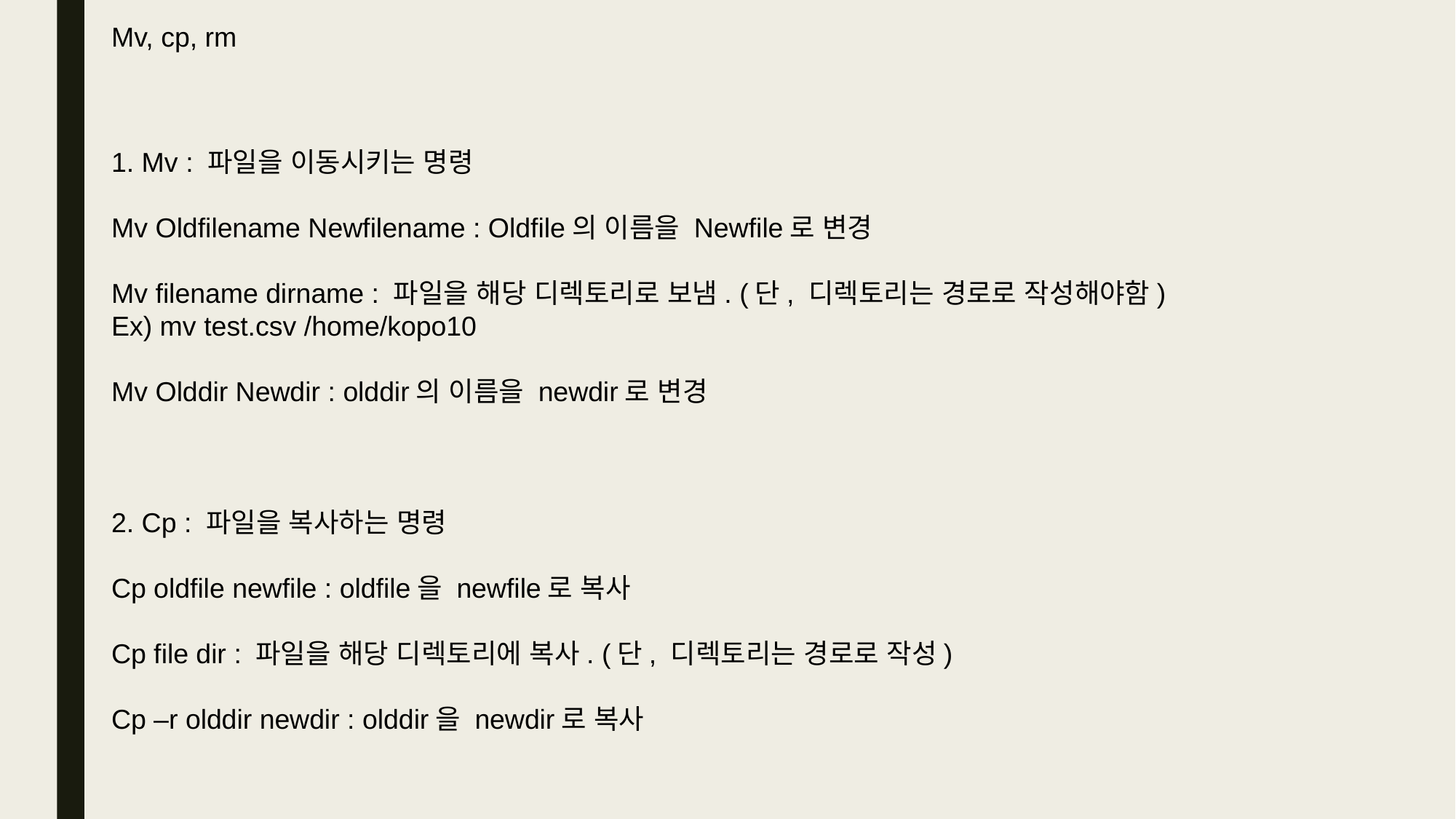

Mv, cp, rm
1. Mv : 파일을 이동시키는 명령

Mv Oldfilename Newfilename : Oldfile의 이름을 Newfile로 변경

Mv filename dirname : 파일을 해당 디렉토리로 보냄. (단, 디렉토리는 경로로 작성해야함)
Ex) mv test.csv /home/kopo10

Mv Olddir Newdir : olddir의 이름을 newdir로 변경

2. Cp : 파일을 복사하는 명령

Cp oldfile newfile : oldfile을 newfile로 복사

Cp file dir : 파일을 해당 디렉토리에 복사. (단, 디렉토리는 경로로 작성)

Cp –r olddir newdir : olddir을 newdir로 복사